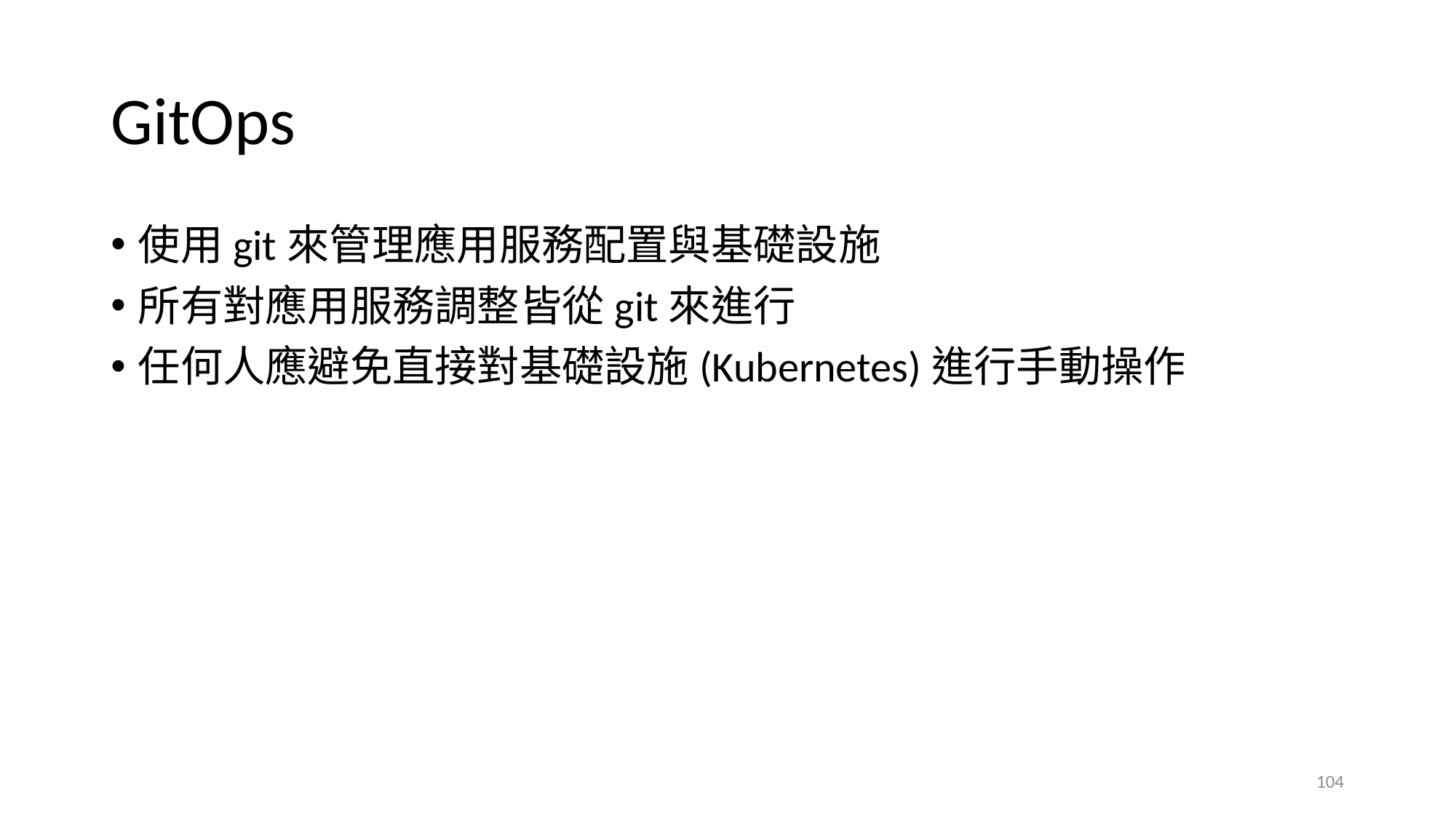

# GitOps
使用git來管理應用服務配置與基礎設施
所有對應用服務調整皆從git來進行
任何人應避免直接對基礎設施(Kubernetes)進行手動操作
104